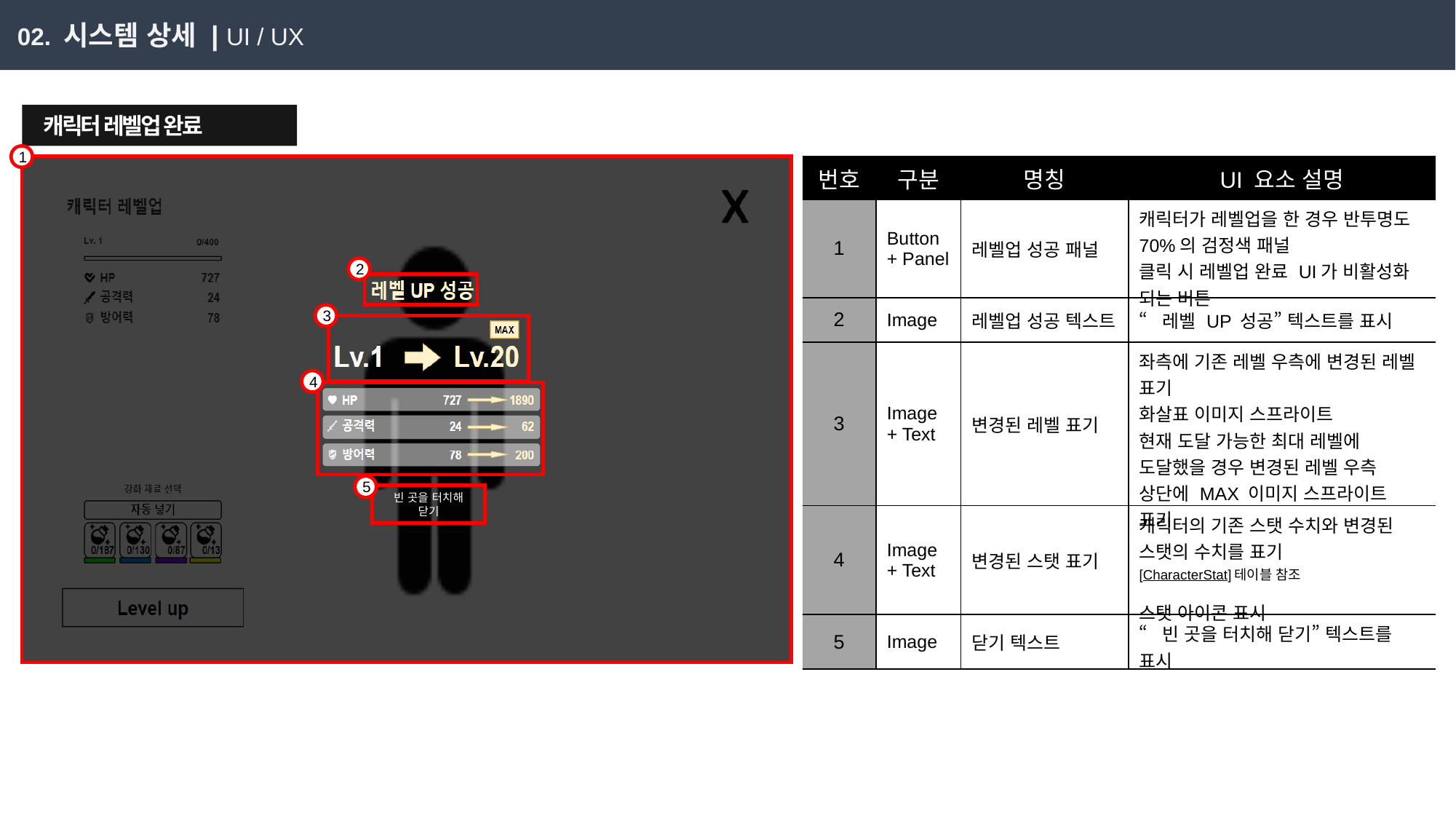

02. 시스템 상세 | UI / UX
 캐릭터 레벨업 완료
1

| 번호 | 구분 | 명칭 | UI 요소 설명 |
| --- | --- | --- | --- |
| 1 | Button + Panel | 레벨업 성공 패널 | 캐릭터가 레벨업을 한 경우 반투명도70%의 검정색 패널 클릭 시 레벨업 완료 UI가 비활성화 되는 버튼 |
| 2 | Image | 레벨업 성공 텍스트 | “레벨 UP 성공” 텍스트를 표시 |
| 3 | Image + Text | 변경된 레벨 표기 | 좌측에 기존 레벨 우측에 변경된 레벨 표기 화살표 이미지 스프라이트 현재 도달 가능한 최대 레벨에 도달했을 경우 변경된 레벨 우측 상단에 MAX 이미지 스프라이트 표기 |
| 4 | Image + Text | 변경된 스탯 표기 | 캐릭터의 기존 스탯 수치와 변경된 스탯의 수치를 표기 [CharacterStat]테이블 참조 스탯 아이콘 표시 |
| 5 | Image | 닫기 텍스트 | “빈 곳을 터치해 닫기” 텍스트를 표시 |
2

3

4

5
빈 곳을 터치해 닫기